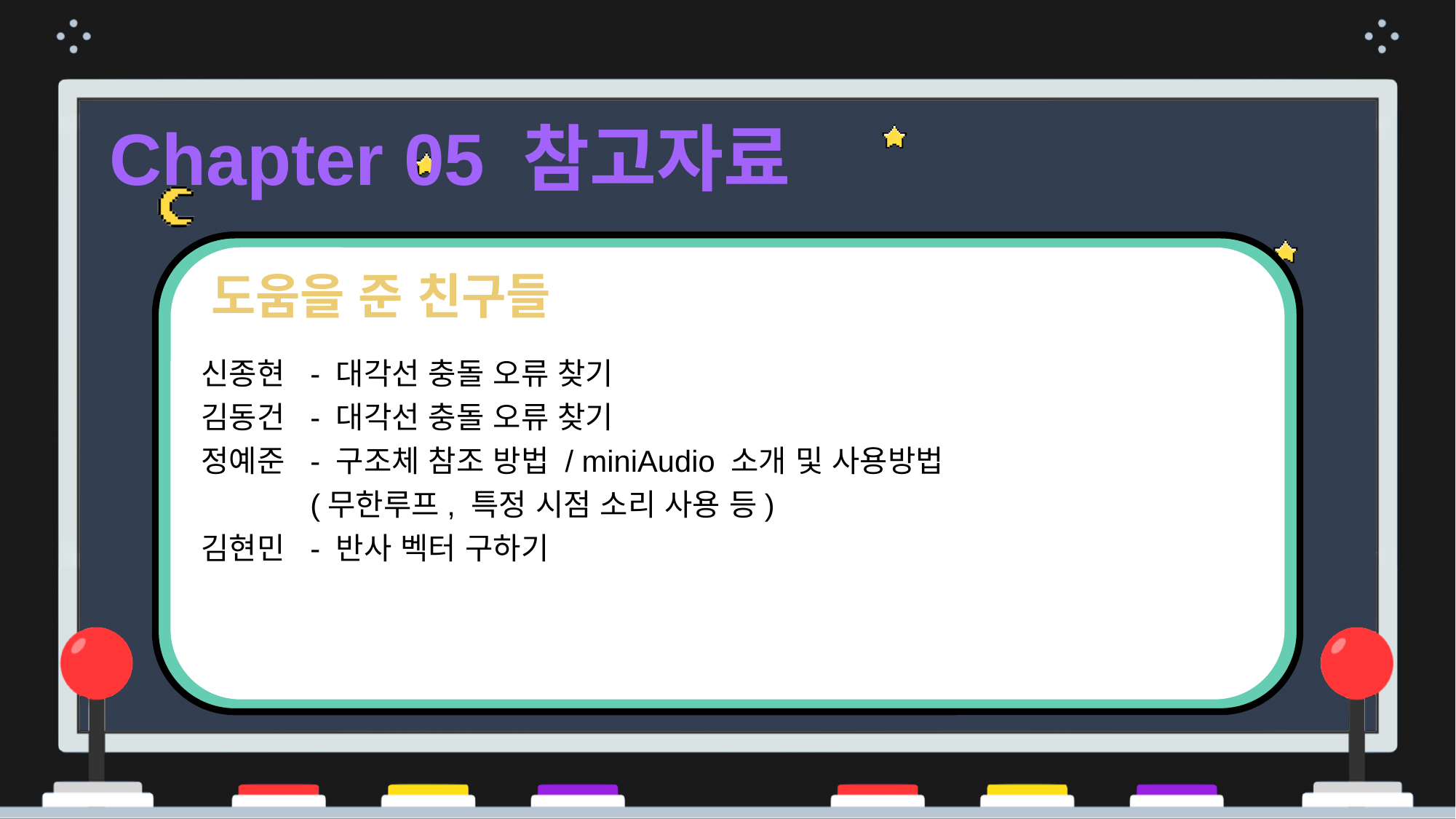

Chapter 05 참고자료

도움을 준 친구들
신종현	- 대각선 충돌 오류 찾기
김동건	- 대각선 충돌 오류 찾기
정예준	- 구조체 참조 방법 / miniAudio 소개 및 사용방법
	(무한루프, 특정 시점 소리 사용 등)
김현민	- 반사 벡터 구하기